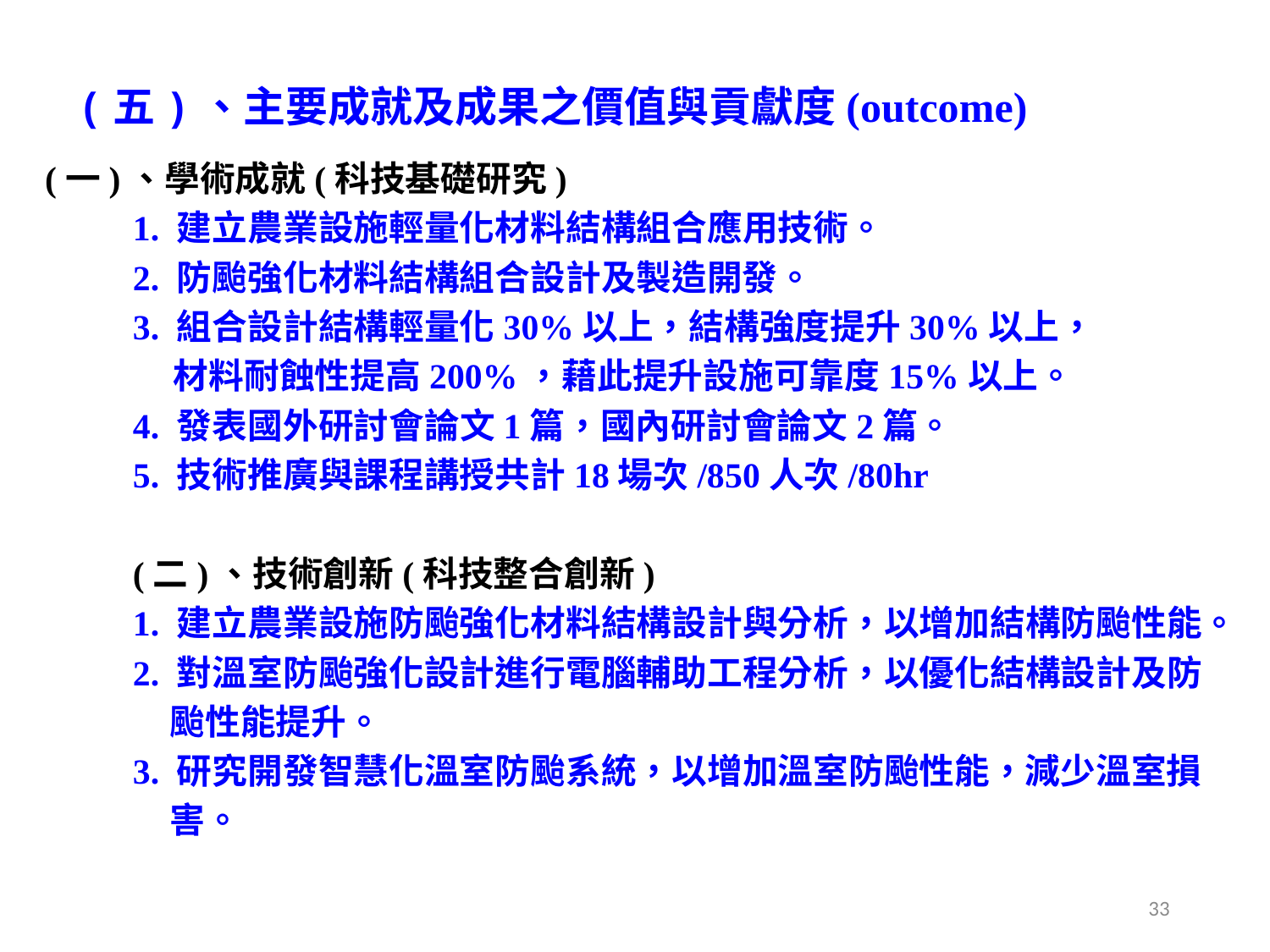

(五)、主要成就及成果之價值與貢獻度(outcome)

(一)、學術成就(科技基礎研究)
1. 建立農業設施輕量化材料結構組合應用技術。
2. 防颱強化材料結構組合設計及製造開發。
3. 組合設計結構輕量化30%以上，結構強度提升30%以上，
    材料耐蝕性提高200%，藉此提升設施可靠度15%以上。
4. 發表國外研討會論文1篇，國內研討會論文2篇。
5. 技術推廣與課程講授共計18場次/850人次/80hr

(二)、技術創新(科技整合創新)
1. 建立農業設施防颱強化材料結構設計與分析，以增加結構防颱性能。
2. 對溫室防颱強化設計進行電腦輔助工程分析，以優化結構設計及防颱性能提升。
3. 研究開發智慧化溫室防颱系統，以增加溫室防颱性能，減少溫室損害。
33